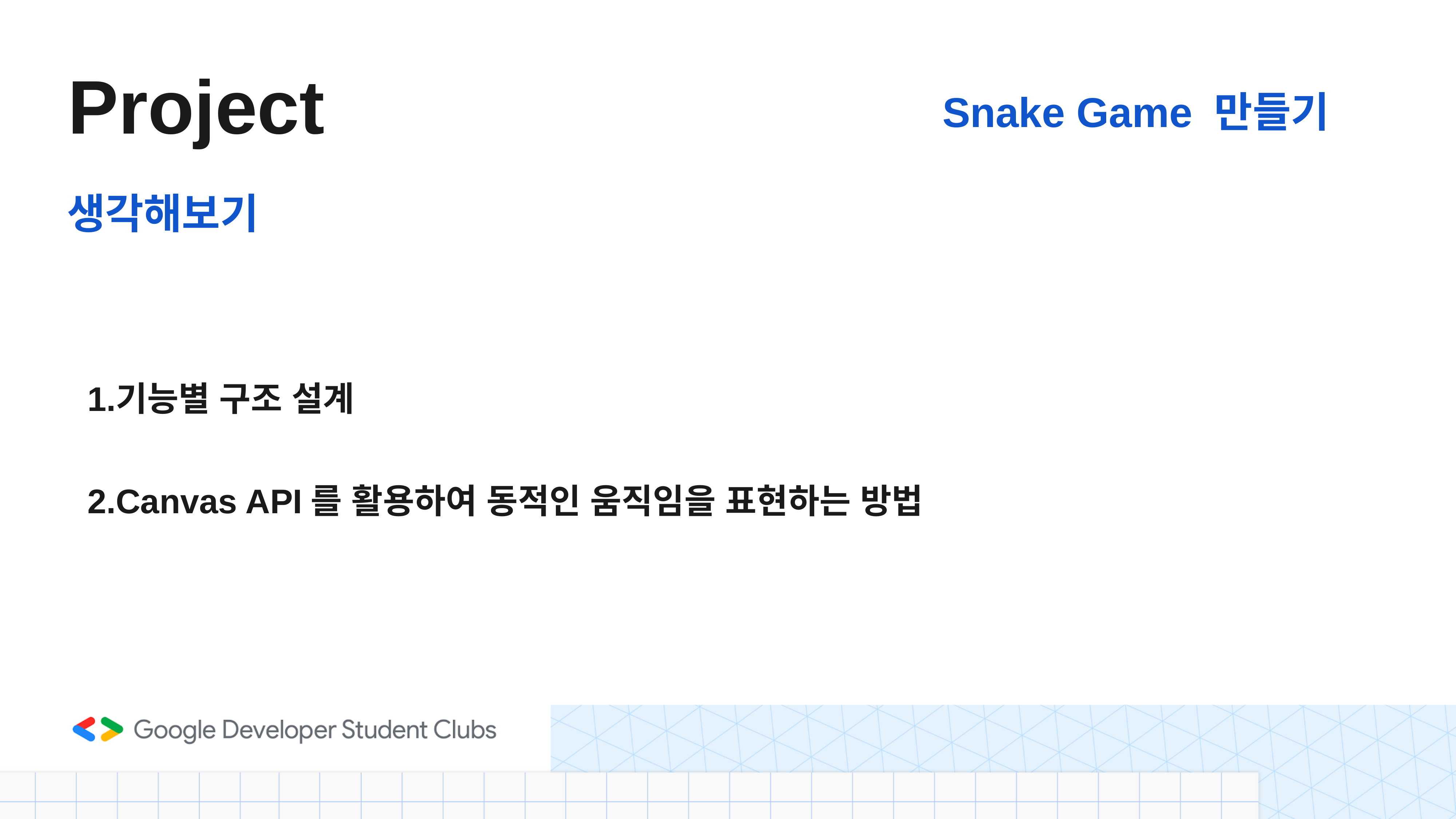

# Project
Snake Game 만들기
생각해보기
기능별 구조 설계
Canvas API를 활용하여 동적인 움직임을 표현하는 방법